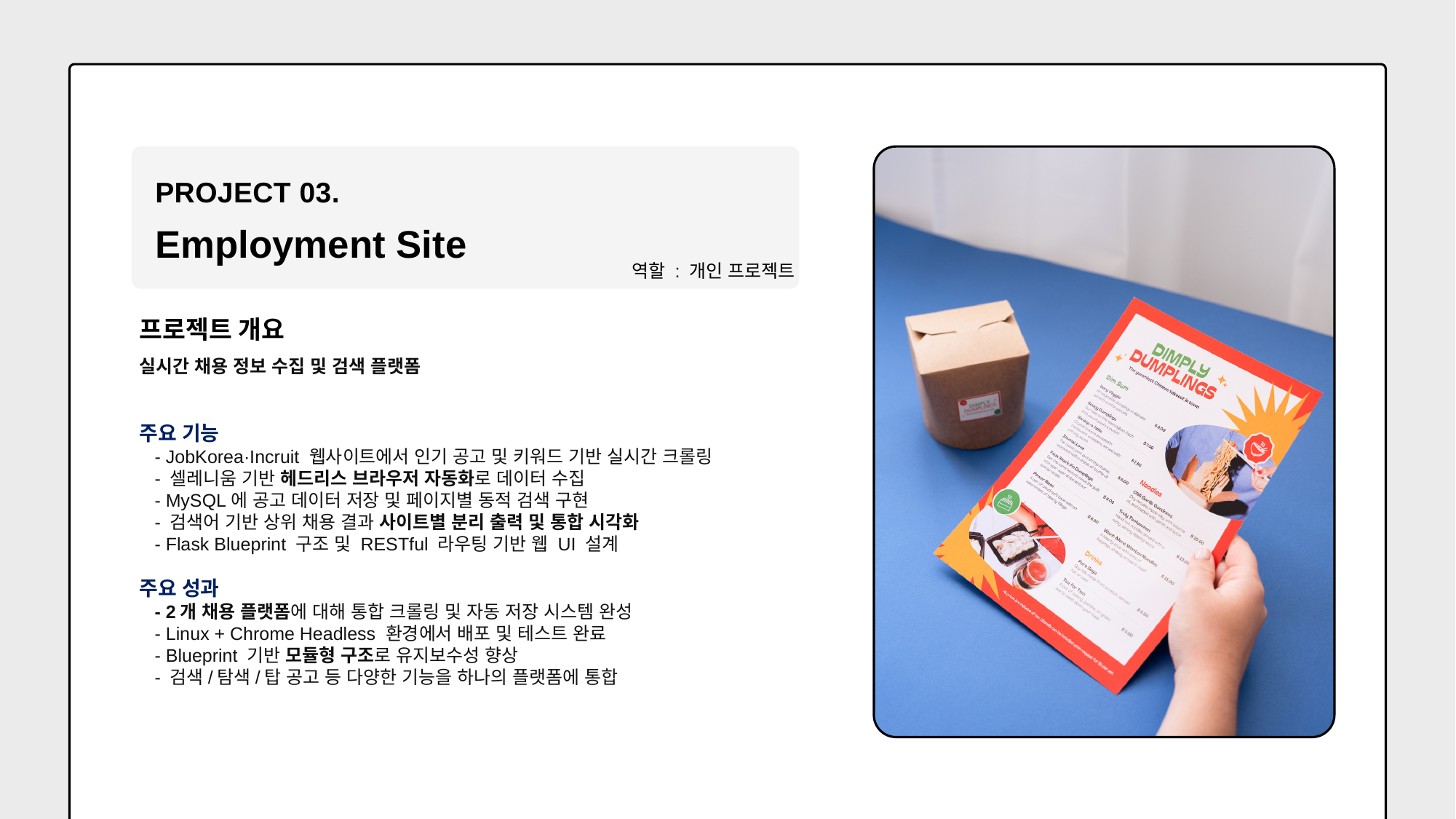

PROJECT 03.
Employment Site
역할 : 개인 프로젝트
프로젝트 개요
실시간 채용 정보 수집 및 검색 플랫폼
주요 기능
   - JobKorea·Incruit 웹사이트에서 인기 공고 및 키워드 기반 실시간 크롤링
   - 셀레니움 기반 헤드리스 브라우저 자동화로 데이터 수집
   - MySQL에 공고 데이터 저장 및 페이지별 동적 검색 구현
   - 검색어 기반 상위 채용 결과 사이트별 분리 출력 및 통합 시각화
   - Flask Blueprint 구조 및 RESTful 라우팅 기반 웹 UI 설계
주요 성과
   - 2개 채용 플랫폼에 대해 통합 크롤링 및 자동 저장 시스템 완성
   - Linux + Chrome Headless 환경에서 배포 및 테스트 완료
   - Blueprint 기반 모듈형 구조로 유지보수성 향상
   - 검색/탐색/탑 공고 등 다양한 기능을 하나의 플랫폼에 통합